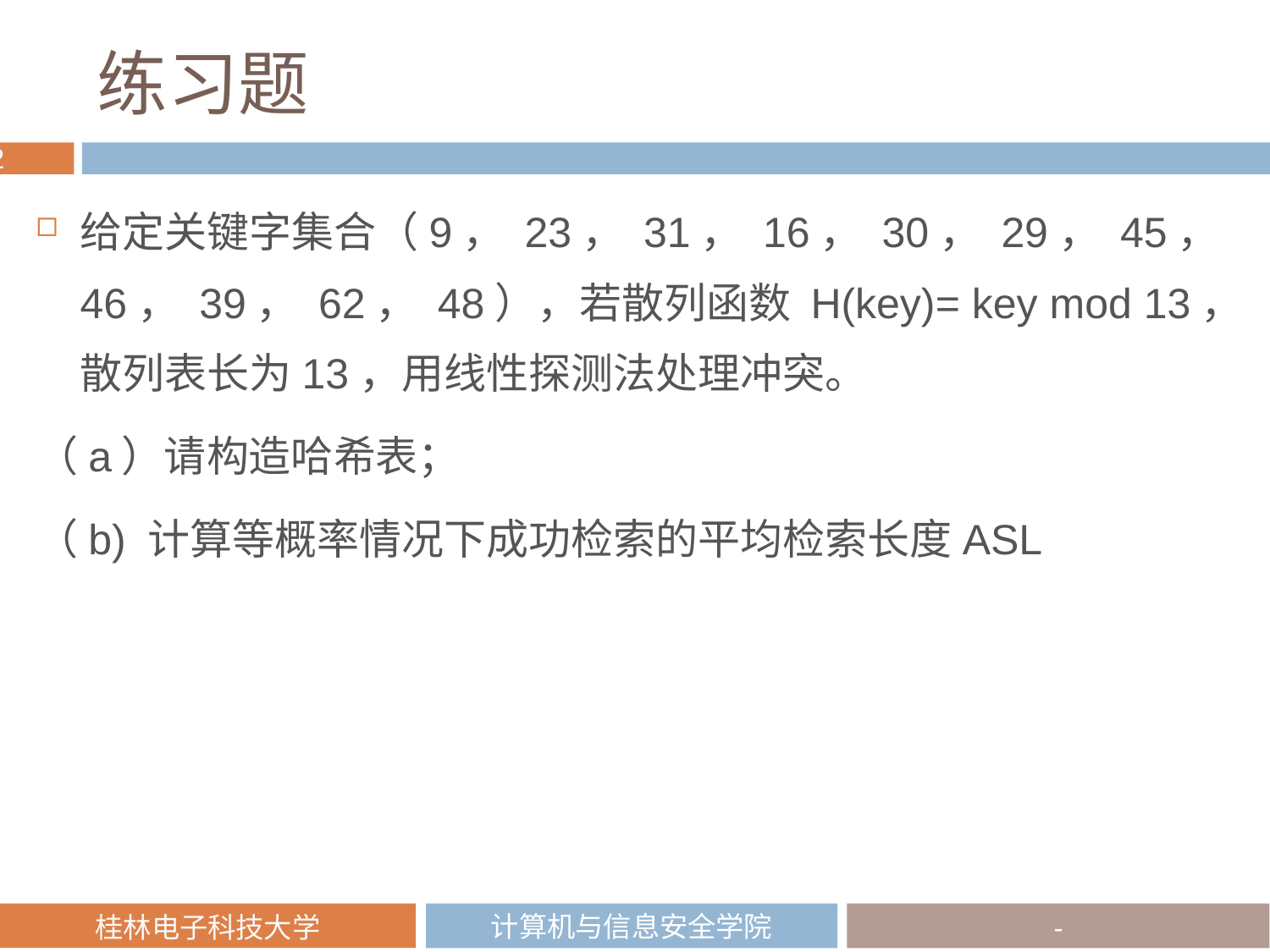

# 练习题
给定关键字集合（9， 23， 31， 16， 30， 29， 45， 46， 39， 62， 48），若散列函数 H(key)= key mod 13，散列表长为13，用线性探测法处理冲突。
（a）请构造哈希表；
（b) 计算等概率情况下成功检索的平均检索长度ASL